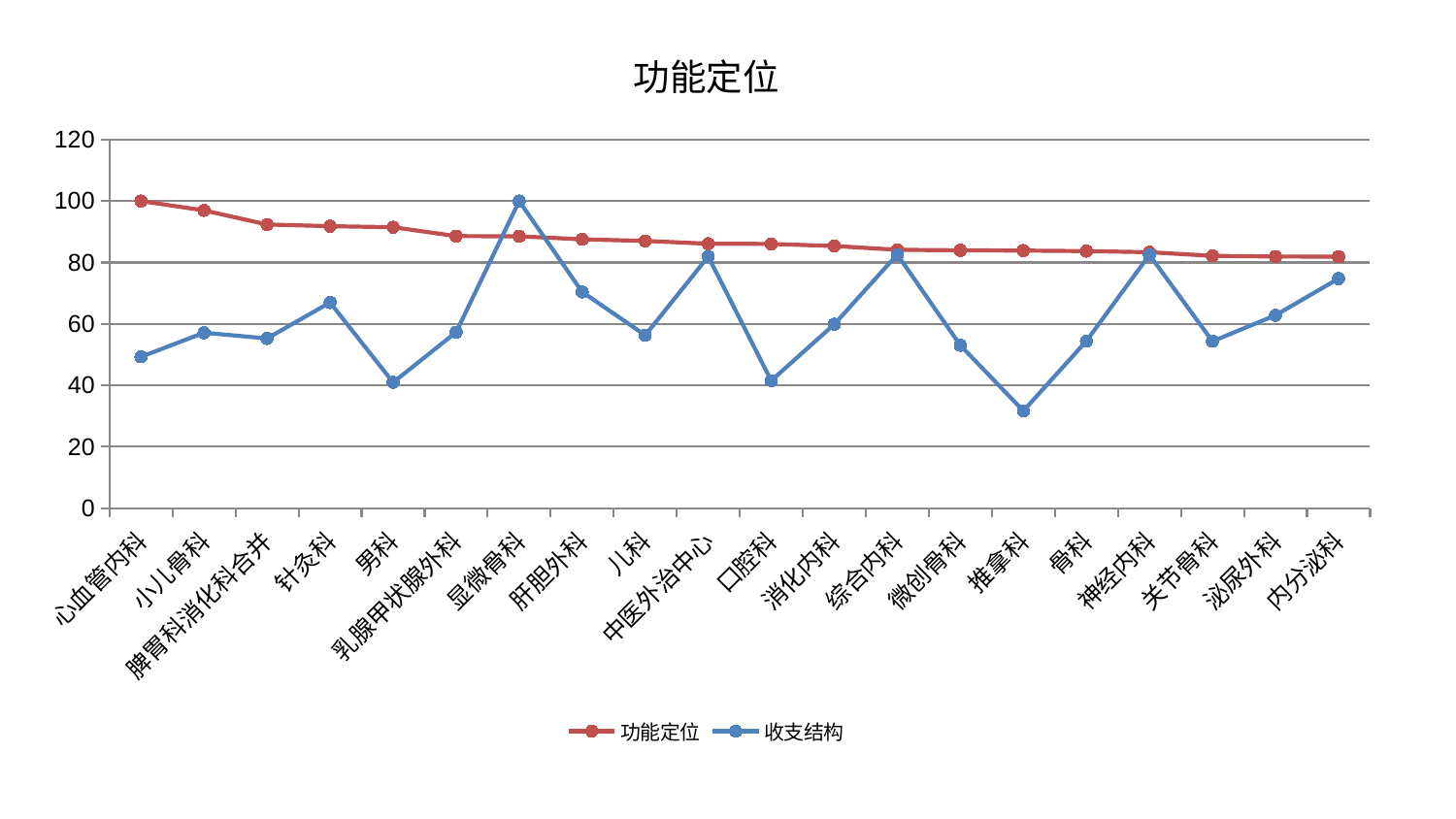

### Chart: 功能定位

| Category | 功能定位 | 收支结构 |
|---|---|---|
| 心血管内科 | 100.0 | 49.30788401589847 |
| 小儿骨科 | 96.97671237732213 | 57.15237435024652 |
| 脾胃科消化科合并 | 92.3746306906389 | 55.2851035080978 |
| 针灸科 | 91.82099518942248 | 66.99383791347651 |
| 男科 | 91.49262995513661 | 40.97464065220491 |
| 乳腺甲状腺外科 | 88.5971818128245 | 57.32031995574737 |
| 显微骨科 | 88.52034022486365 | 100.0 |
| 肝胆外科 | 87.5550829191276 | 70.43379805771607 |
| 儿科 | 87.03581503214872 | 56.326098513938014 |
| 中医外治中心 | 86.11568151351592 | 81.95772027032227 |
| 口腔科 | 86.0533164874183 | 41.55176195037345 |
| 消化内科 | 85.3784250667553 | 59.90324983692183 |
| 综合内科 | 84.1361398185474 | 82.60736028301628 |
| 微创骨科 | 83.96978436406168 | 53.05827391269104 |
| 推拿科 | 83.88363437525817 | 31.702777928633918 |
| 骨科 | 83.708894970494 | 54.45195812233643 |
| 神经内科 | 83.35626195216173 | 82.50658570630259 |
| 关节骨科 | 82.16041174376431 | 54.35842430242985 |
| 泌尿外科 | 81.96522307316519 | 62.838872733103706 |
| 内分泌科 | 81.90324448462874 | 74.76655992100592 |
235